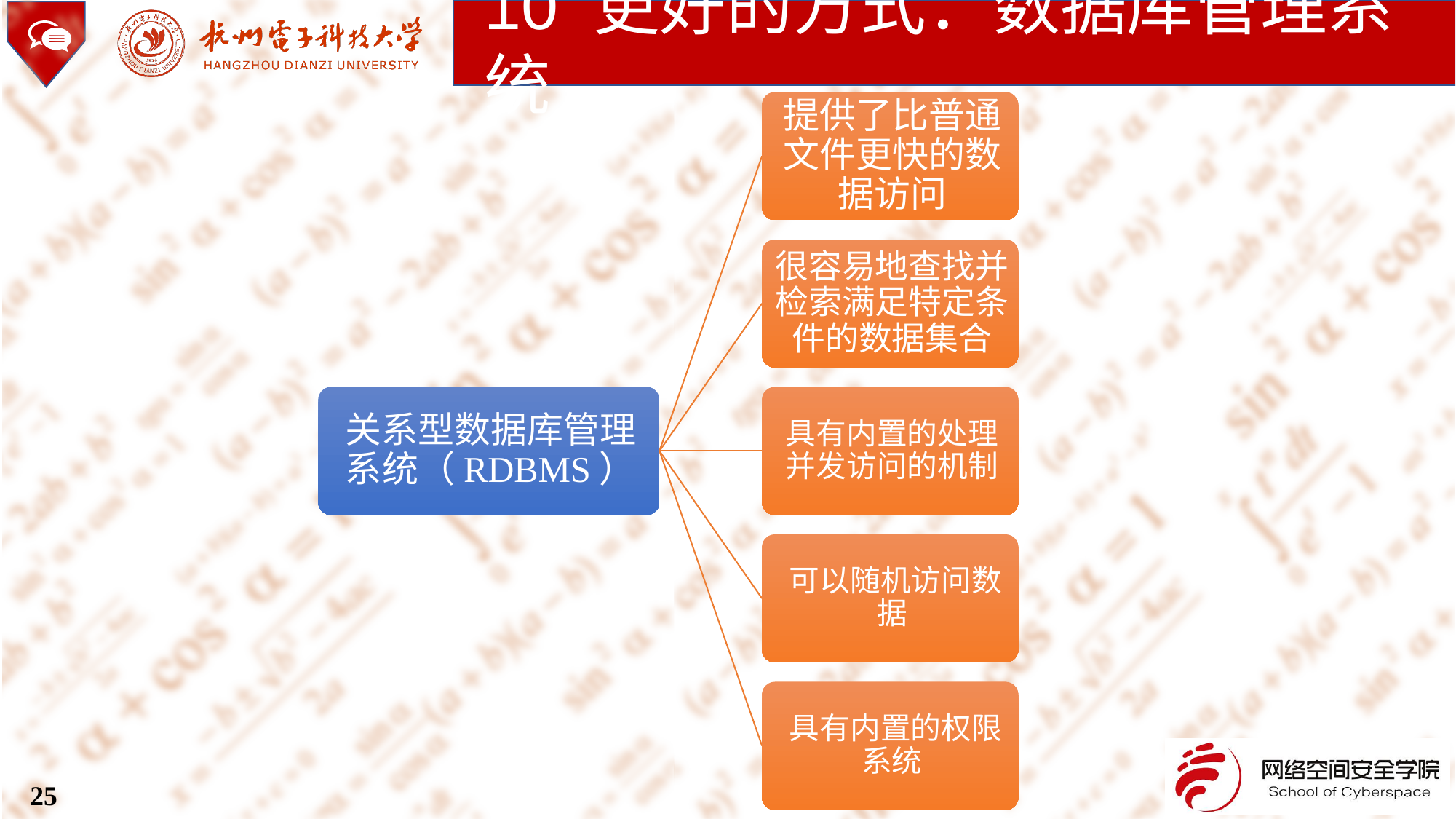

10 更好的方式：数据库管理系统
关系型数据库管理系统（RDBMS）

提供了比普通文件更快的数据访问

很容易地查找并检索满足特定条件的数据集合

具有内置的处理并发访问的机制

﻿可以随机访问数据

﻿具有内置的权限系统
25